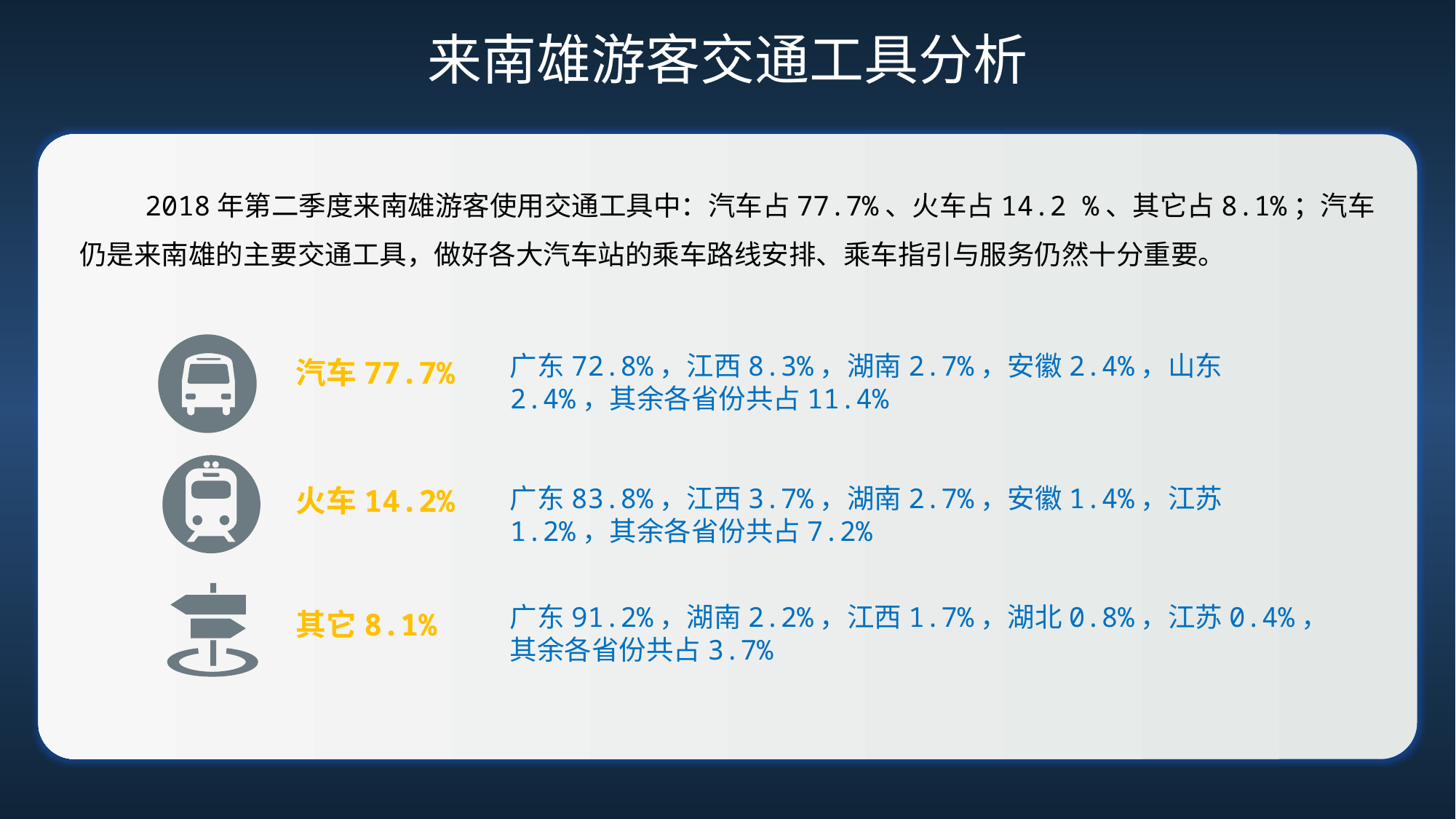

# 来南雄游客交通工具分析
    2018年第二季度来南雄游客使用交通工具中：汽车占77.7%、火车占14.2 %、其它占8.1%；汽车仍是来南雄的主要交通工具，做好各大汽车站的乘车路线安排、乘车指引与服务仍然十分重要。

广东72.8%，江西8.3%，湖南2.7%，安徽2.4%，山东2.4%，其余各省份共占11.4%
汽车77.7%

广东83.8%，江西3.7%，湖南2.7%，安徽1.4%，江苏1.2%，其余各省份共占7.2%
火车14.2%

广东91.2%，湖南2.2%，江西1.7%，湖北0.8%，江苏0.4%，其余各省份共占3.7%
其它8.1%